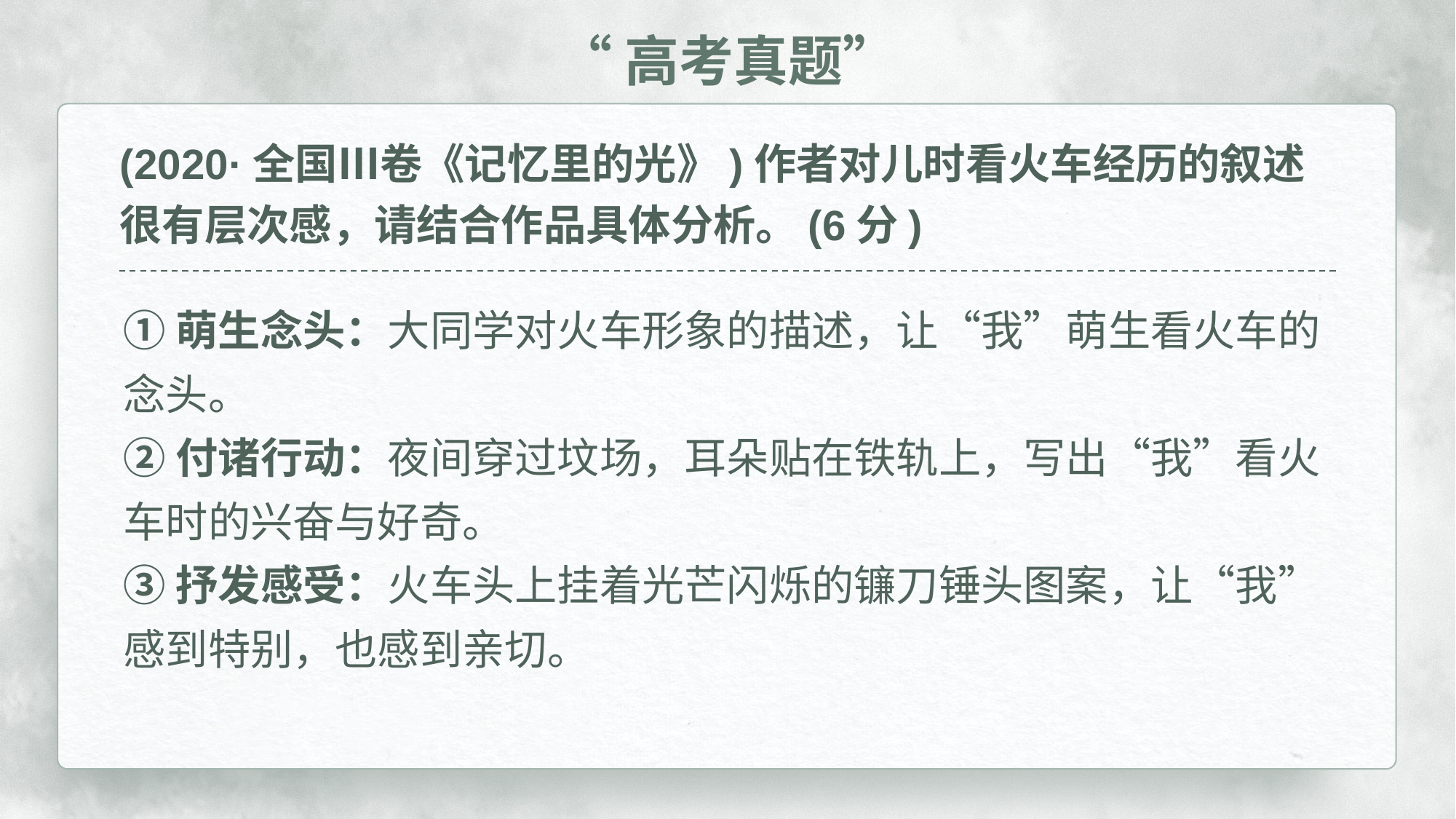

“高考真题”

(2020·全国Ⅲ卷《记忆里的光》)作者对儿时看火车经历的叙述很有层次感，请结合作品具体分析。(6分)
①萌生念头：大同学对火车形象的描述，让“我”萌生看火车的念头。
②付诸行动：夜间穿过坟场，耳朵贴在铁轨上，写出“我”看火车时的兴奋与好奇。
③抒发感受：火车头上挂着光芒闪烁的镰刀锤头图案，让“我”感到特别，也感到亲切。